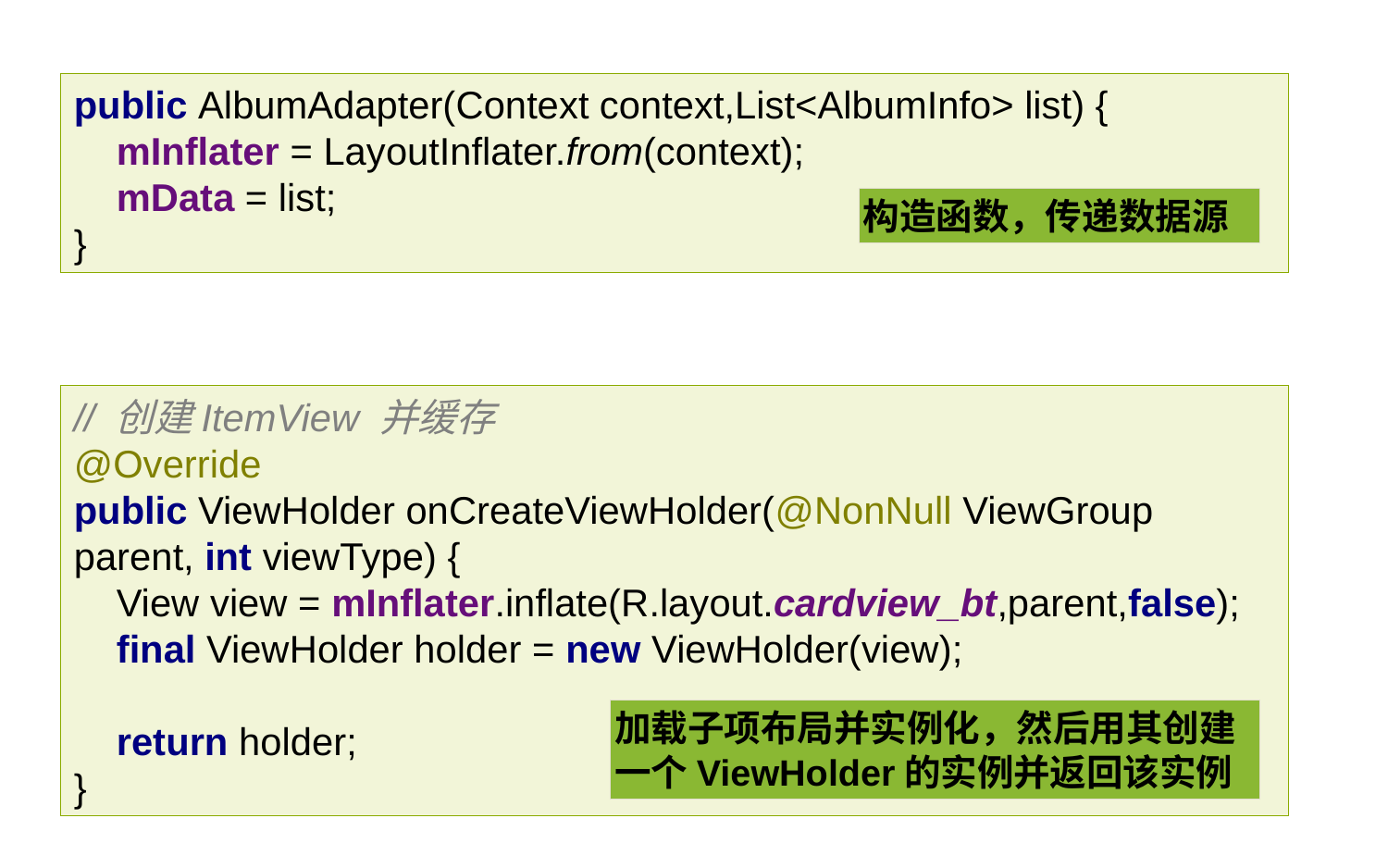

public AlbumAdapter(Context context,List<AlbumInfo> list) {
    mInflater = LayoutInflater.from(context);
    mData = list;
}
构造函数，传递数据源
// 创建ItemView 并缓存
@Override
public ViewHolder onCreateViewHolder(@NonNull ViewGroup parent, int viewType) {
    View view = mInflater.inflate(R.layout.cardview_bt,parent,false);
    final ViewHolder holder = new ViewHolder(view);
    return holder;
}
加载子项布局并实例化，然后用其创建一个ViewHolder的实例并返回该实例